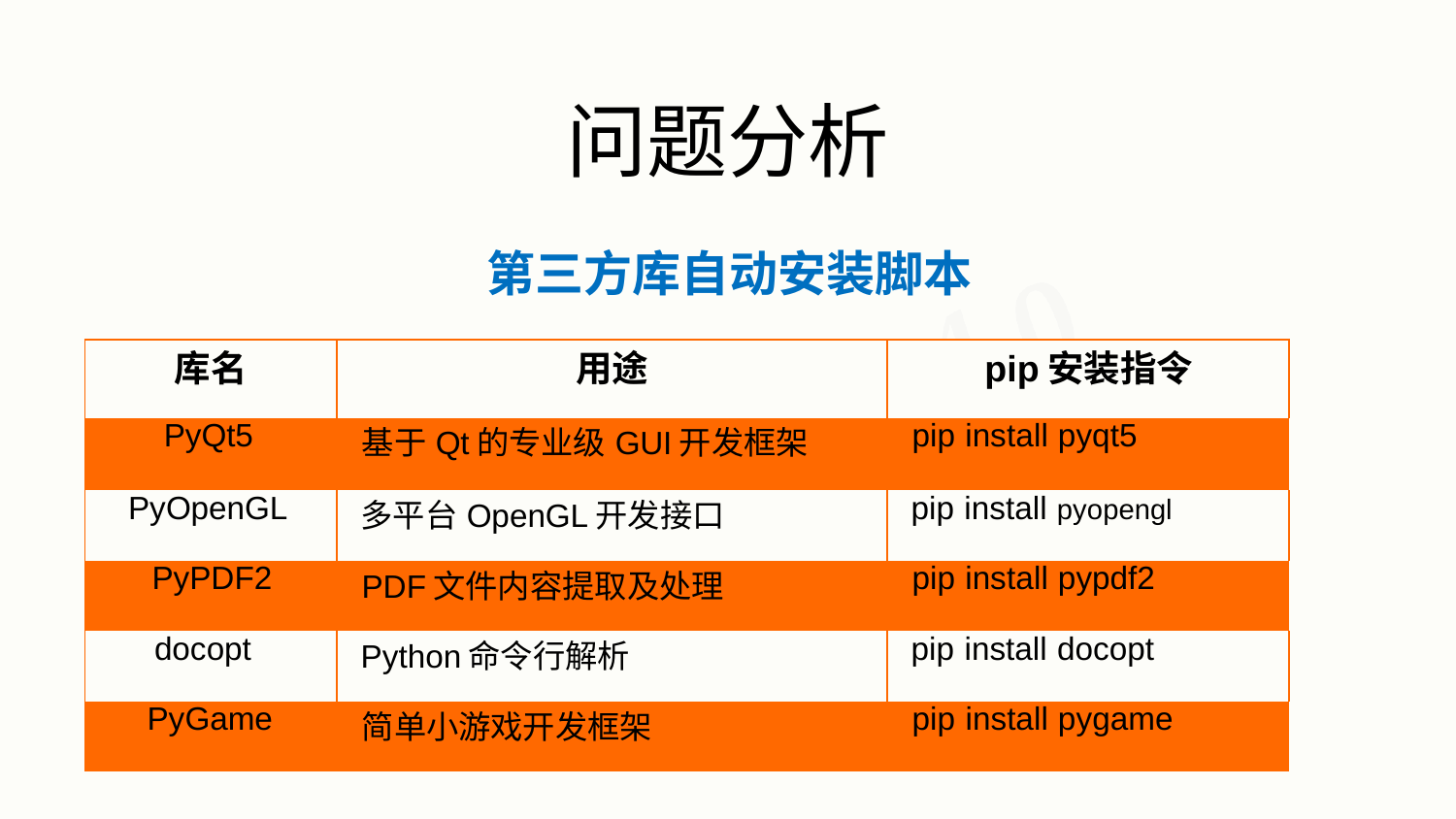

# 问题分析
第三方库自动安装脚本

| 库名 | 用途 | pip安装指令 |
| --- | --- | --- |
| PyQt5 | 基于Qt的专业级GUI开发框架 | pip install pyqt5 |
| PyOpenGL | 多平台OpenGL开发接口 | pip install pyopengl |
| PyPDF2 | PDF文件内容提取及处理 | pip install pypdf2 |
| docopt | Python命令行解析 | pip install docopt |
| PyGame | 简单小游戏开发框架 | pip install pygame |